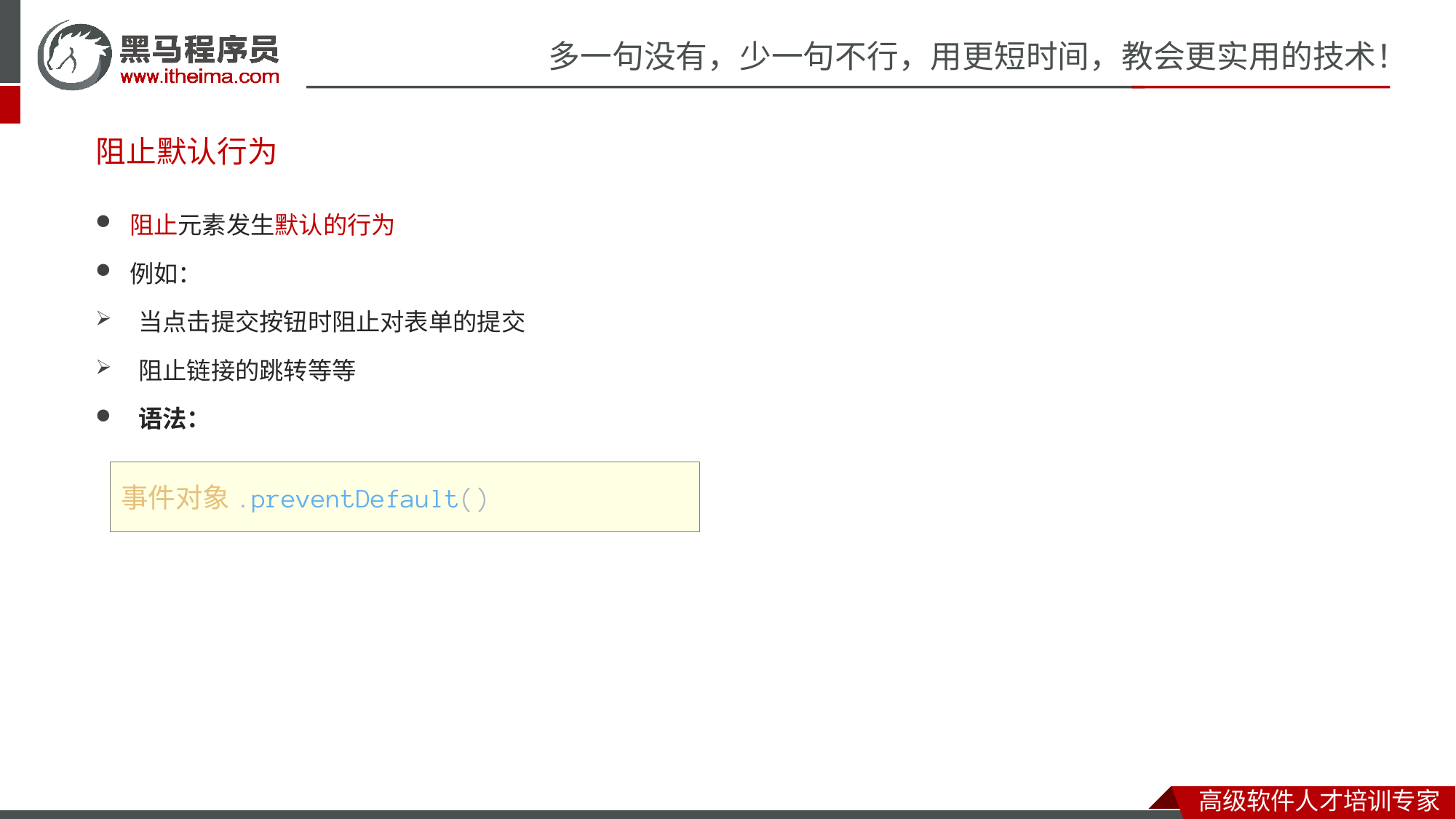

# 阻止默认行为
阻止元素发生默认的行为
例如：
当点击提交按钮时阻止对表单的提交
阻止链接的跳转等等
语法：
事件对象.preventDefault()